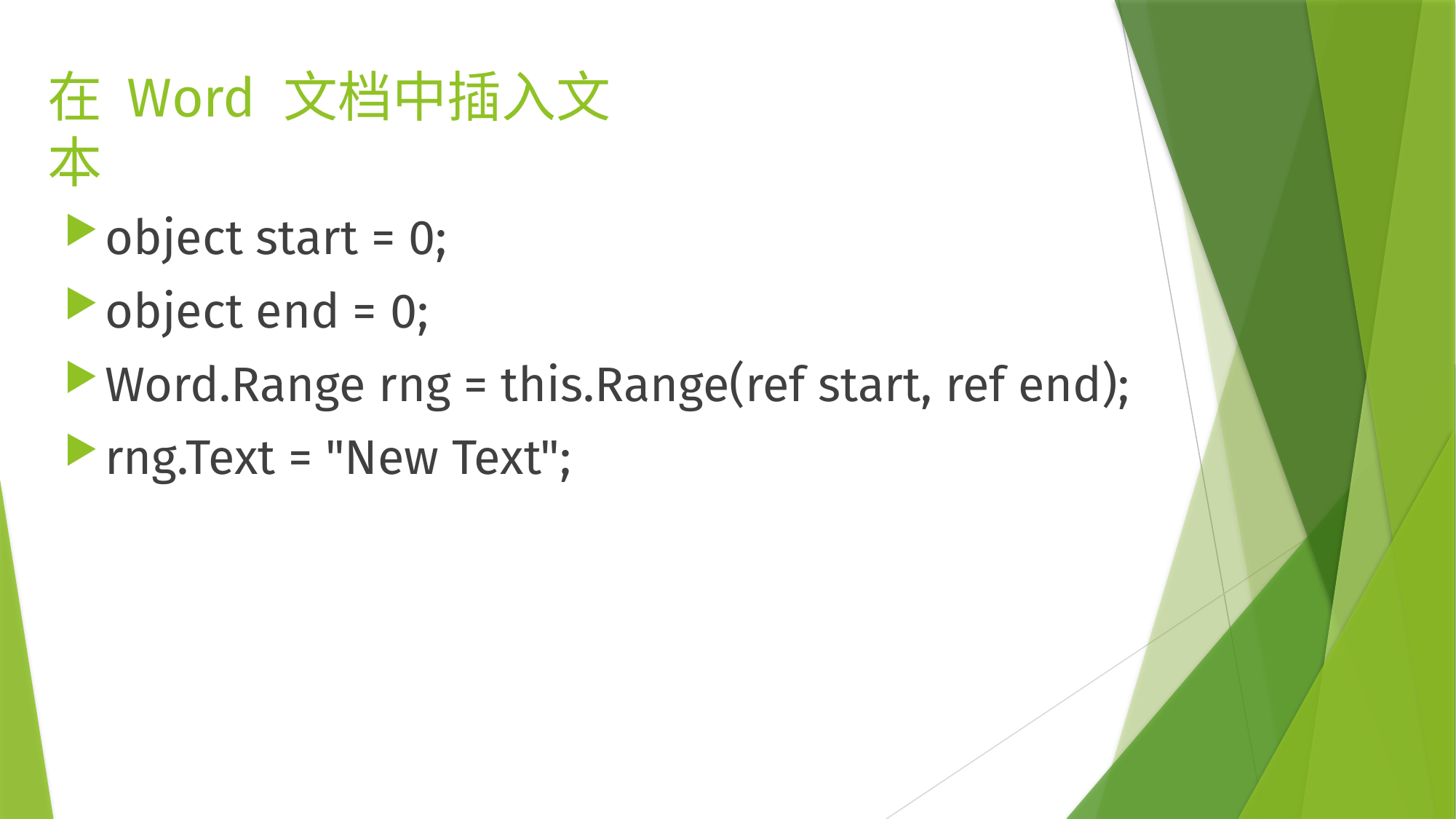

# 在 Word 文档中插入文本
object start = 0;
object end = 0;
Word.Range rng = this.Range(ref start, ref end);
rng.Text = "New Text";